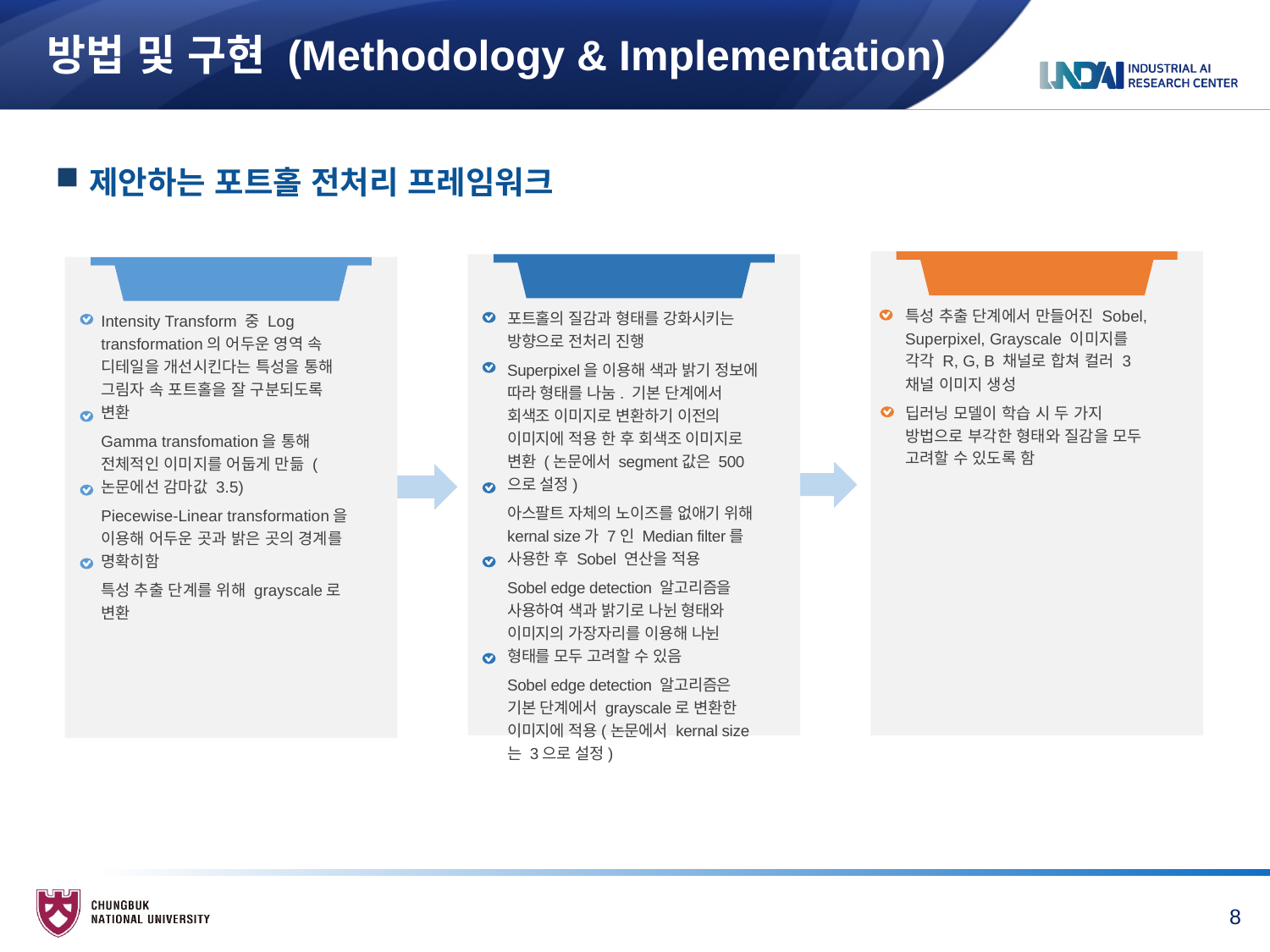

# 방법 및 구현 (Methodology & Implementation)
제안하는 포트홀 전처리 프레임워크

합성 단계
특성 추출 단계에서 만들어진 Sobel, Superpixel, Grayscale 이미지를 각각 R, G, B 채널로 합쳐 컬러 3채널 이미지 생성
딥러닝 모델이 학습 시 두 가지 방법으로 부각한 형태와 질감을 모두 고려할 수 있도록 함

기본단계
Intensity Transform 중 Log transformation의 어두운 영역 속 디테일을 개선시킨다는 특성을 통해 그림자 속 포트홀을 잘 구분되도록 변환
Gamma transfomation을 통해 전체적인 이미지를 어둡게 만듦 (논문에선 감마값 3.5)
Piecewise-Linear transformation을 이용해 어두운 곳과 밝은 곳의 경계를 명확히함
특성 추출 단계를 위해 grayscale로 변환

특성 추출 단계
포트홀의 질감과 형태를 강화시키는 방향으로 전처리 진행
Superpixel을 이용해 색과 밝기 정보에 따라 형태를 나눔. 기본 단계에서 회색조 이미지로 변환하기 이전의 이미지에 적용 한 후 회색조 이미지로 변환 (논문에서 segment값은 500으로 설정)
아스팔트 자체의 노이즈를 없애기 위해 kernal size가 7인 Median filter를 사용한 후 Sobel 연산을 적용
Sobel edge detection 알고리즘을 사용하여 색과 밝기로 나뉜 형태와 이미지의 가장자리를 이용해 나뉜 형태를 모두 고려할 수 있음
Sobel edge detection 알고리즘은 기본 단계에서 grayscale로 변환한 이미지에 적용(논문에서 kernal size는 3으로 설정)